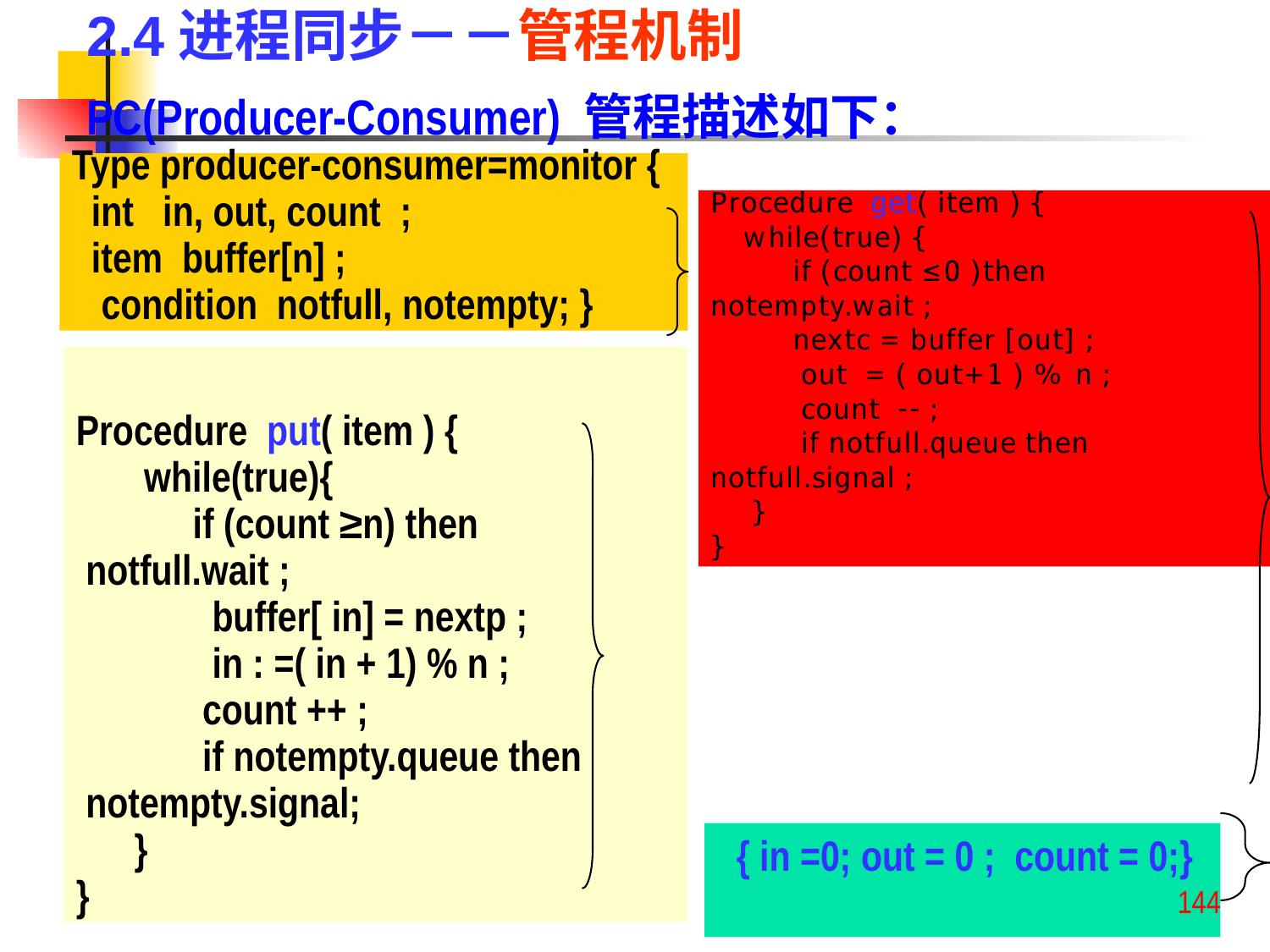

2.4进程同步－－管程机制
PC(Producer-Consumer) 管程描述如下：
Type producer-consumer=monitor {
  int   in, out, count  ;
  item  buffer[n] ;
   condition  notfull, notempty; }
Procedure  get( item ) {
    while(true) {
          if (count ≤0 )then
notempty.wait ;
          nextc = buffer [out] ;
           out  = ( out+1 ) % n ;
           count  -- ;
           if notfull.queue then
notfull.signal ;
     }
}

Procedure  put( item ) {
       while(true){
            if (count ≥n) then
 notfull.wait ;
              buffer[ in] = nextp ;
              in : =( in + 1) % n ;
             count ++ ;
             if notempty.queue then
 notempty.signal;
      }
}

  { in =0; out = 0 ;  count = 0;}
144